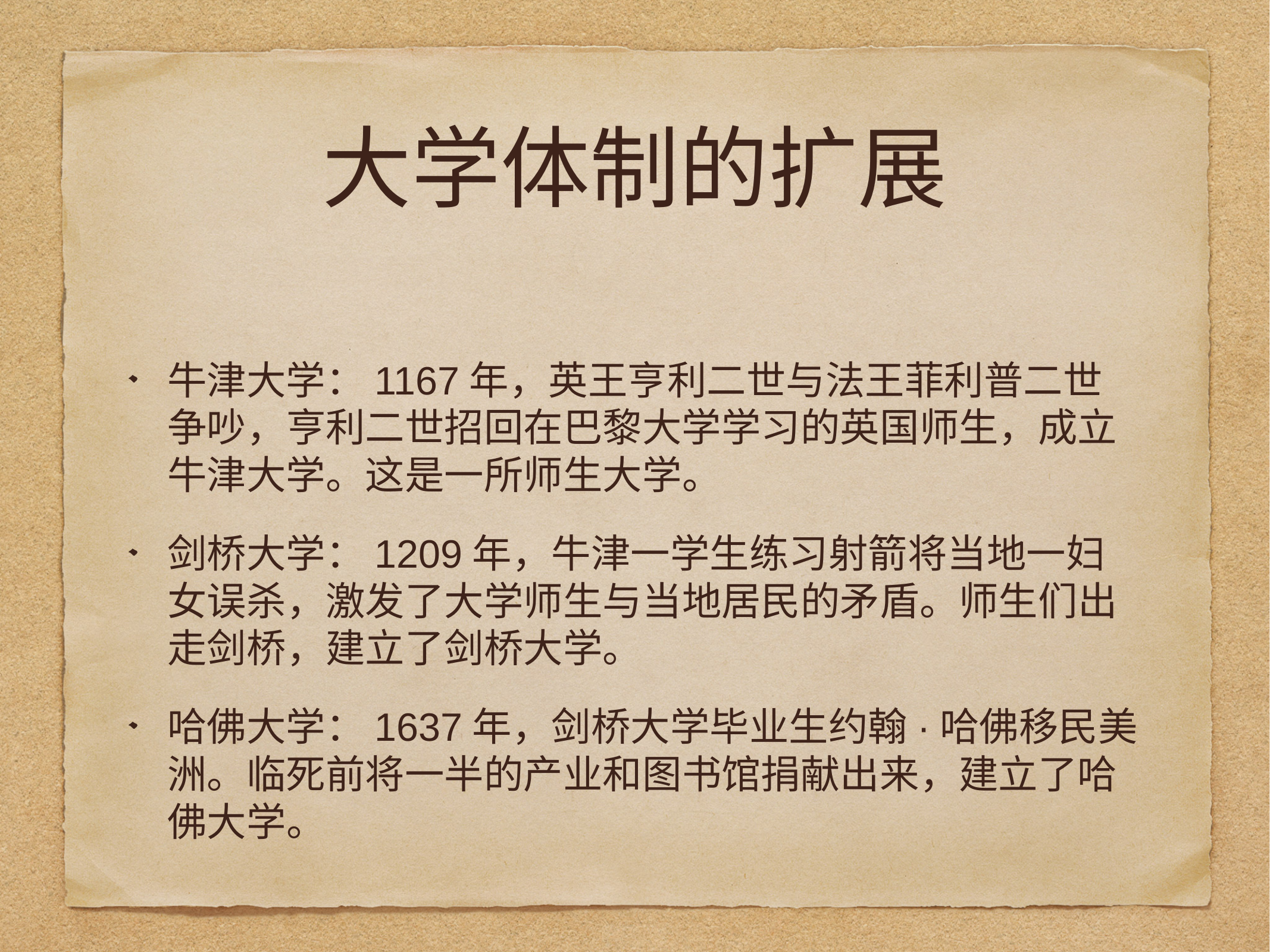

# 大学体制的扩展

牛津大学：1167年，英王亨利二世与法王菲利普二世争吵，亨利二世招回在巴黎大学学习的英国师生，成立牛津大学。这是一所师生大学。
剑桥大学：1209年，牛津一学生练习射箭将当地一妇女误杀，激发了大学师生与当地居民的矛盾。师生们出走剑桥，建立了剑桥大学。
哈佛大学：1637年，剑桥大学毕业生约翰·哈佛移民美洲。临死前将一半的产业和图书馆捐献出来，建立了哈佛大学。